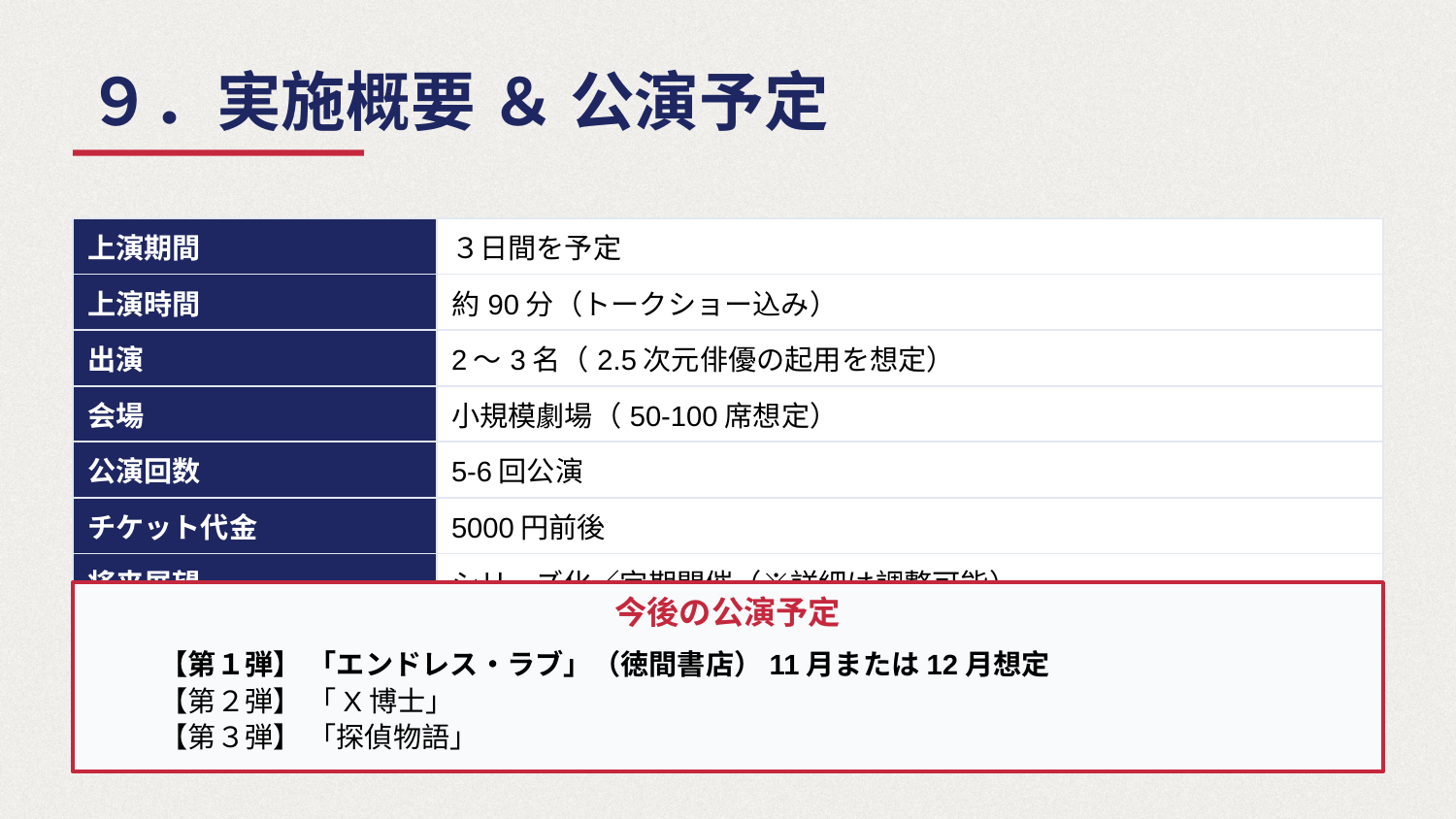

９．実施概要 ＆ 公演予定

| 上演期間 | ３日間を予定 |
| --- | --- |
| 上演時間 | 約90分（トークショー込み） |
| 出演 | 2〜3名（2.5次元俳優の起用を想定） |
| 会場 | 小規模劇場（50-100席想定） |
| 公演回数 | 5-6回公演 |
| チケット代金 | 5000円前後 |
| 将来展望 | シリーズ化／定期開催（※詳細は調整可能） |

今後の公演予定
【第１弾】 「エンドレス・ラブ」（徳間書店）11月または12月想定
【第２弾】 「X博士」
【第３弾】 「探偵物語」